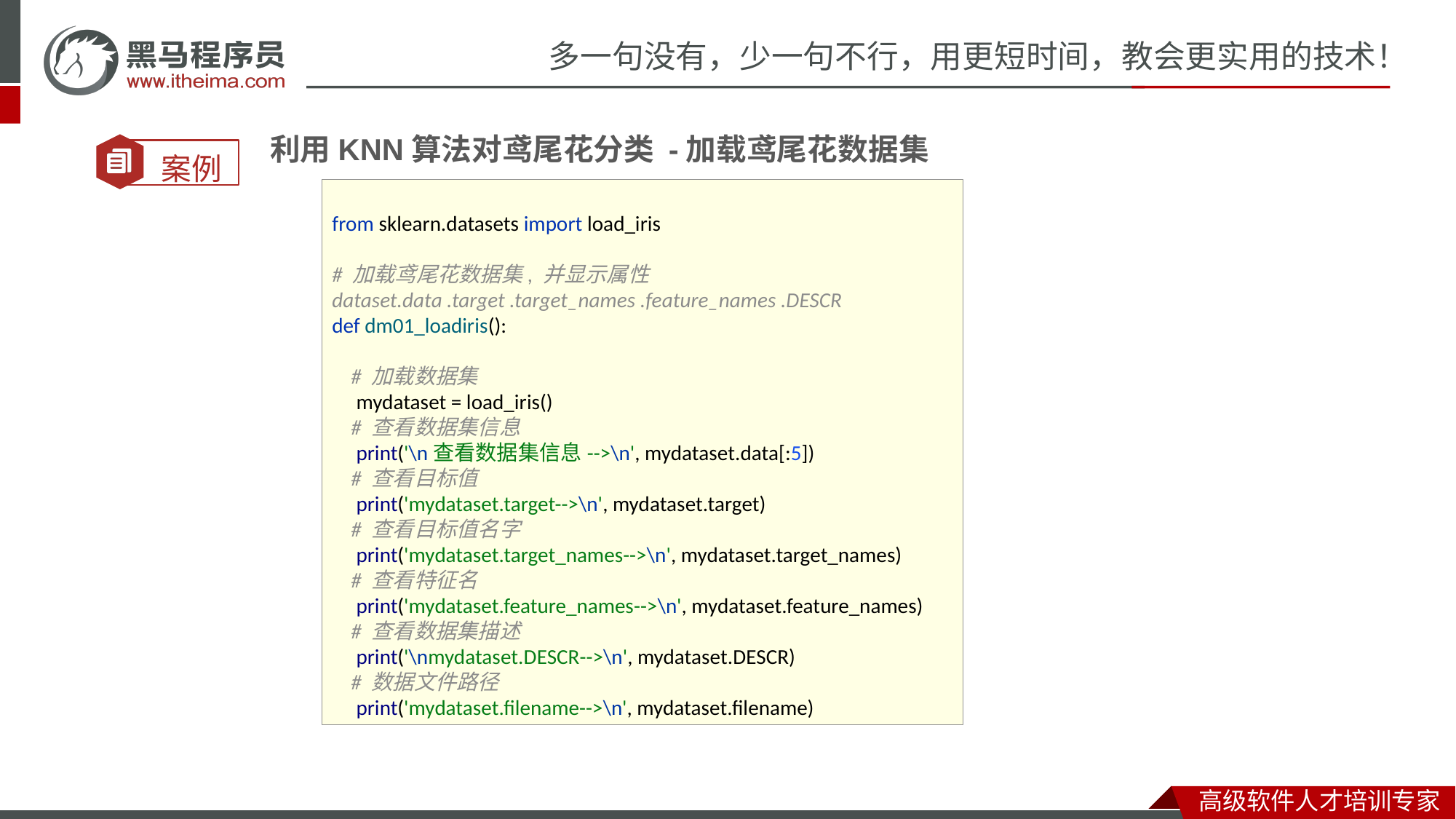

利用KNN算法对鸢尾花分类 -加载鸢尾花数据集
from sklearn.datasets import load_iris
# 加载鸢尾花数据集, 并显示属性 dataset.data .target .target_names .feature_names .DESCR def dm01_loadiris(): # 加载数据集 mydataset = load_iris() # 查看数据集信息 print('\n查看数据集信息-->\n', mydataset.data[:5]) # 查看目标值 print('mydataset.target-->\n', mydataset.target) # 查看目标值名字 print('mydataset.target_names-->\n', mydataset.target_names) # 查看特征名 print('mydataset.feature_names-->\n', mydataset.feature_names) # 查看数据集描述 print('\nmydataset.DESCR-->\n', mydataset.DESCR) # 数据文件路径 print('mydataset.filename-->\n', mydataset.filename)